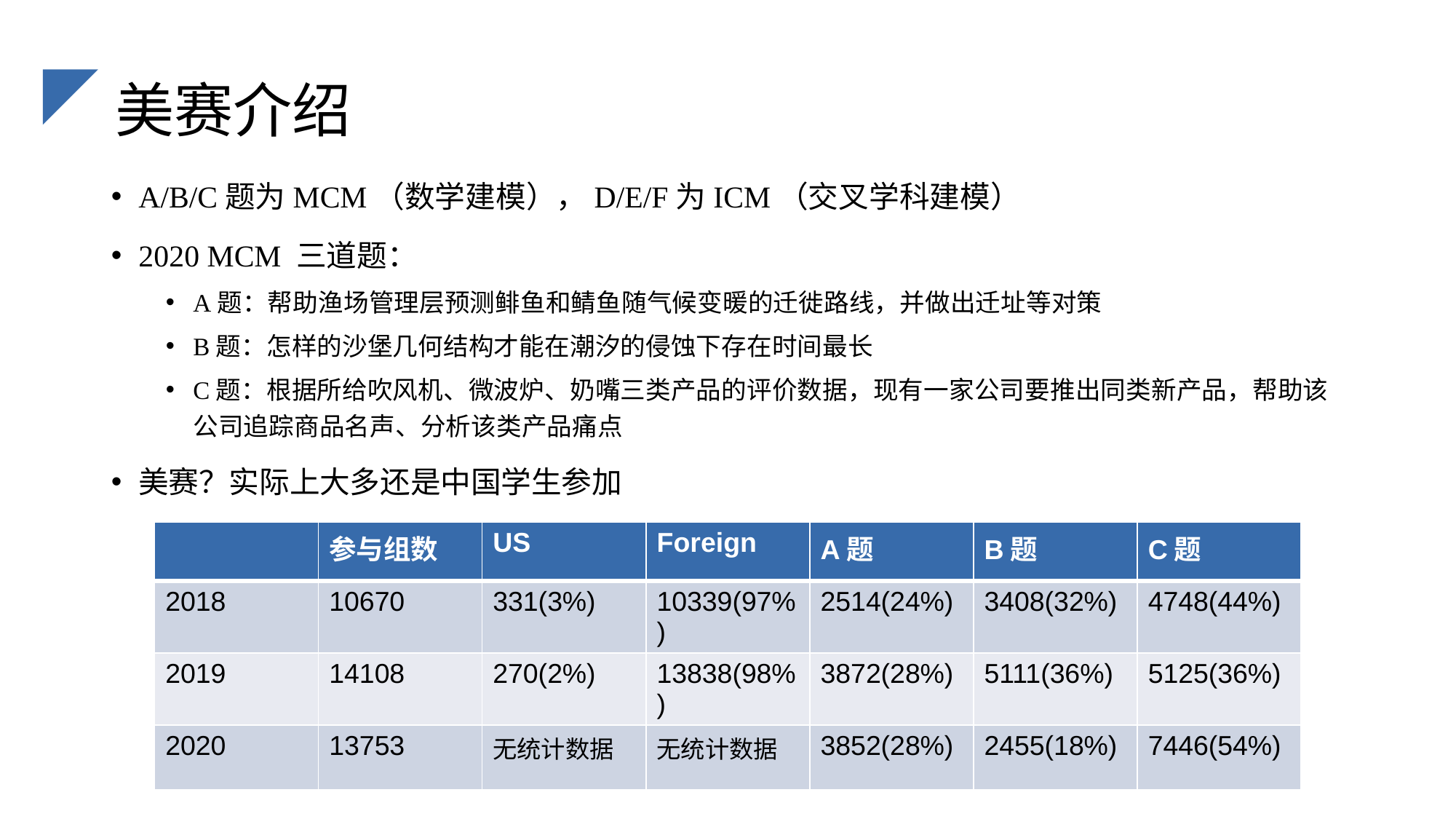

# 美赛介绍
A/B/C题为MCM（数学建模），D/E/F为ICM（交叉学科建模）
2020 MCM 三道题：
A题：帮助渔场管理层预测鲱鱼和鲭鱼随气候变暖的迁徙路线，并做出迁址等对策
B题：怎样的沙堡几何结构才能在潮汐的侵蚀下存在时间最长
C题：根据所给吹风机、微波炉、奶嘴三类产品的评价数据，现有一家公司要推出同类新产品，帮助该公司追踪商品名声、分析该类产品痛点
美赛？实际上大多还是中国学生参加
|  | 参与组数 | US | Foreign | A题 | B题 | C题 |
| --- | --- | --- | --- | --- | --- | --- |
| 2018 | 10670 | 331(3%) | 10339(97%) | 2514(24%) | 3408(32%) | 4748(44%) |
| 2019 | 14108 | 270(2%) | 13838(98%) | 3872(28%) | 5111(36%) | 5125(36%) |
| 2020 | 13753 | 无统计数据 | 无统计数据 | 3852(28%) | 2455(18%) | 7446(54%) |